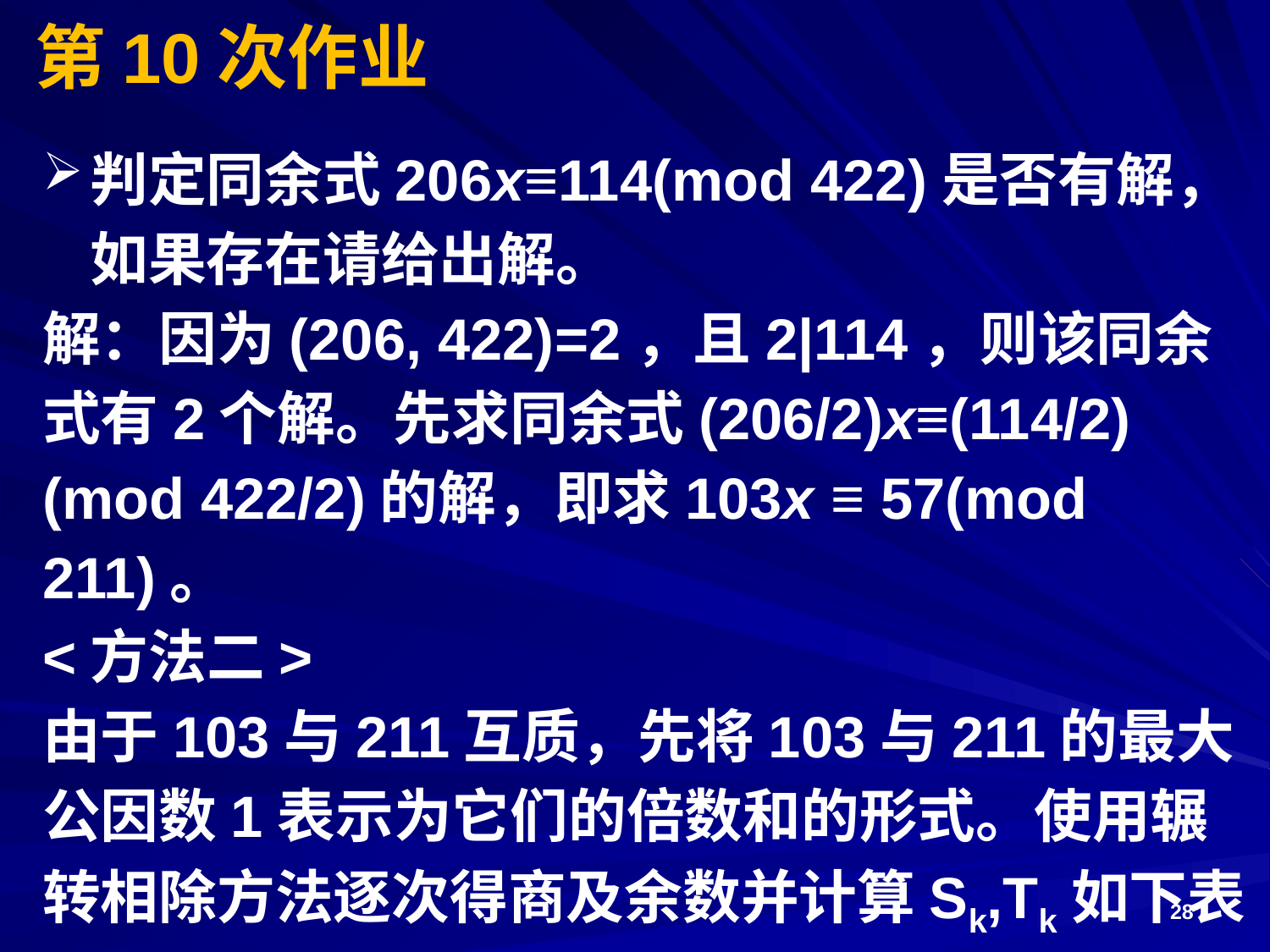

# 第10次作业
判定同余式206x≡114(mod 422)是否有解，如果存在请给出解。
解：因为(206, 422)=2，且2|114，则该同余式有2个解。先求同余式(206/2)x≡(114/2)(mod 422/2)的解，即求103x ≡ 57(mod 211)。
<方法二>
由于103与211互质，先将103与211的最大公因数1表示为它们的倍数和的形式。使用辗转相除方法逐次得商及余数并计算Sk,Tk如下表所示

28